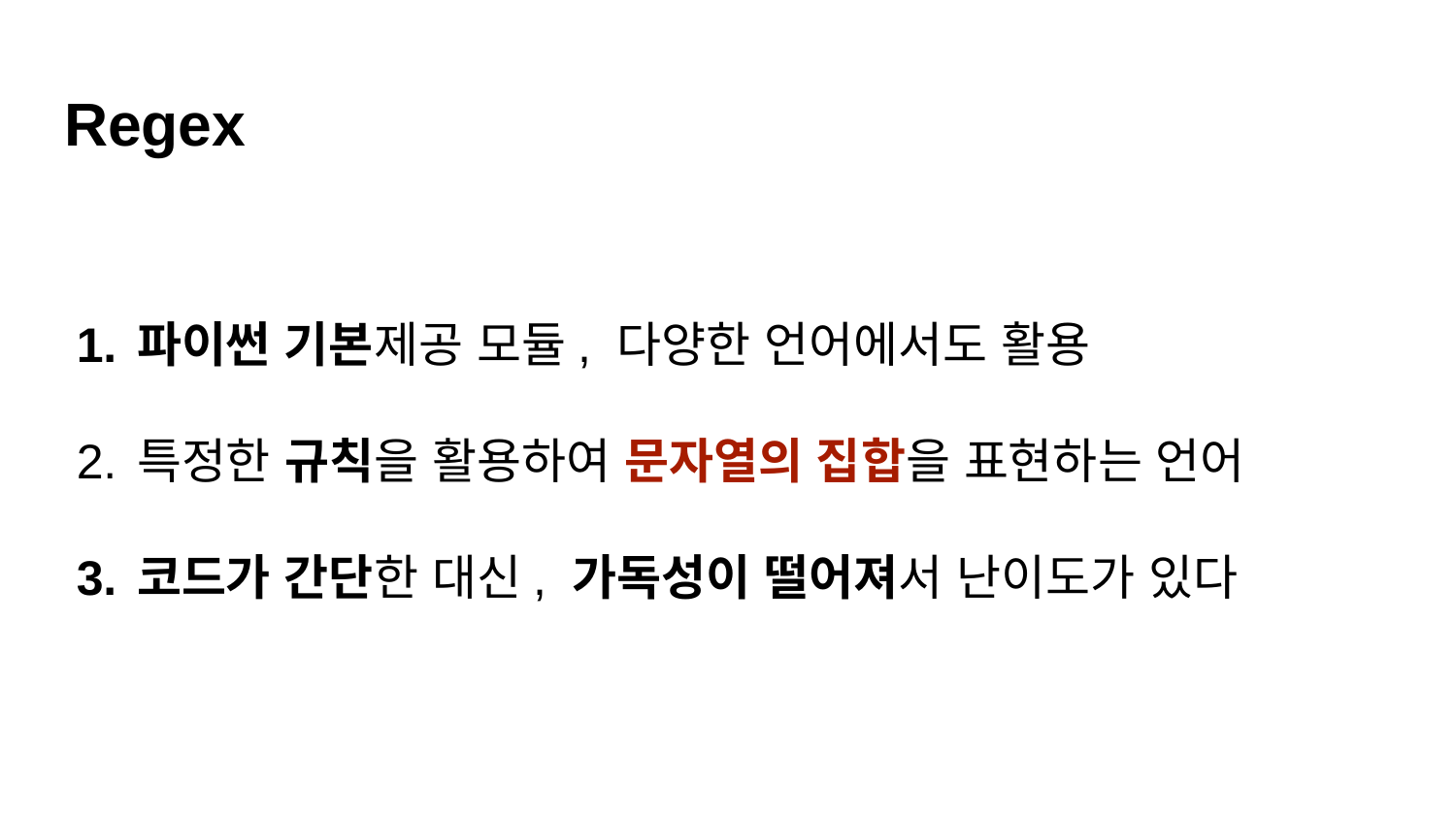

# Regex

파이썬 기본제공 모듈, 다양한 언어에서도 활용
특정한 규칙을 활용하여 문자열의 집합을 표현하는 언어
코드가 간단한 대신, 가독성이 떨어져서 난이도가 있다